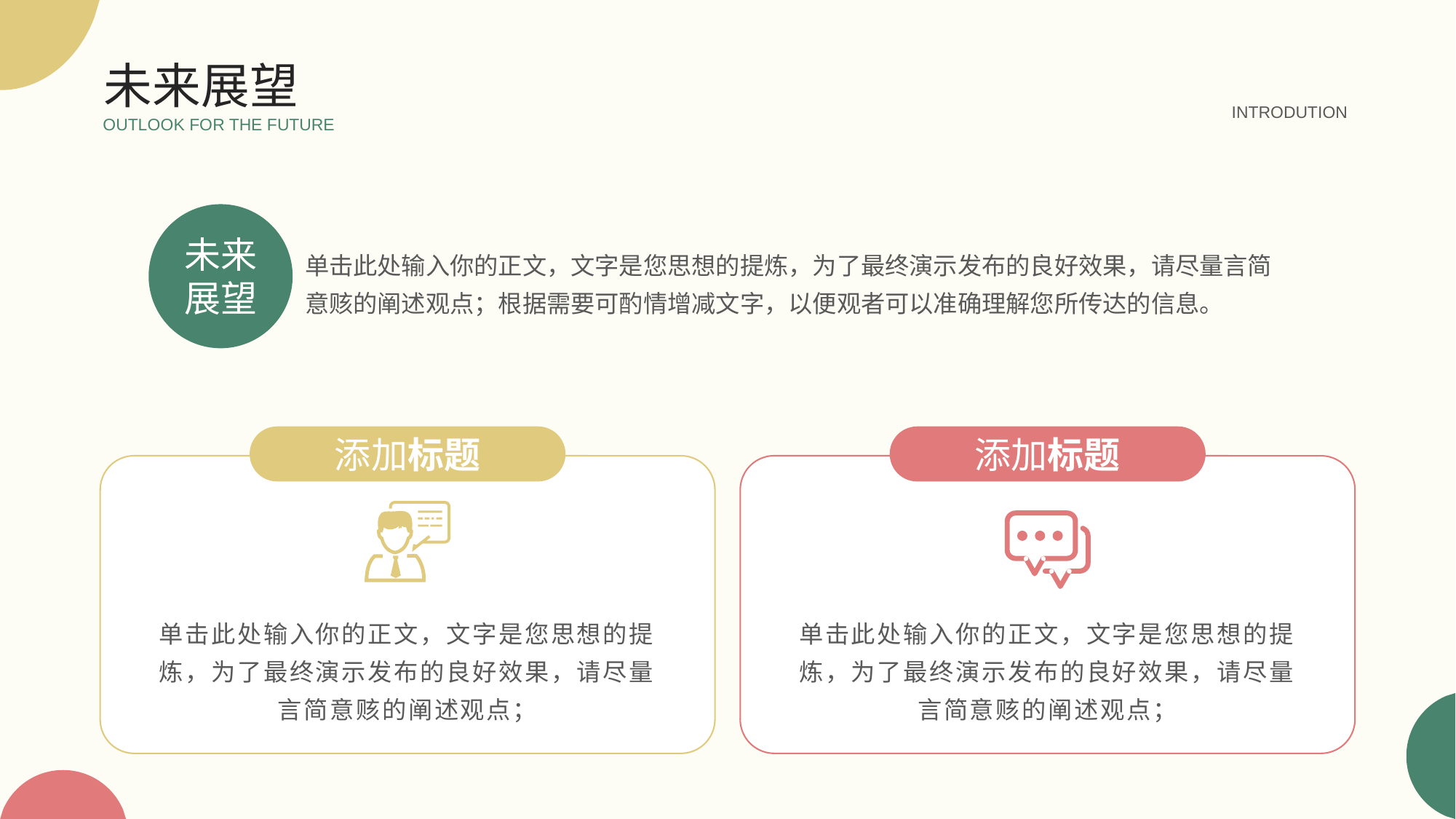

未来展望
INTRODUTION
OUTLOOK FOR THE FUTURE

未来
展望
单击此处输入你的正文，文字是您思想的提炼，为了最终演示发布的良好效果，请尽量言简意赅的阐述观点；根据需要可酌情增减文字，以便观者可以准确理解您所传达的信息。

添加标题

添加标题

单击此处输入你的正文，文字是您思想的提炼，为了最终演示发布的良好效果，请尽量言简意赅的阐述观点；
单击此处输入你的正文，文字是您思想的提炼，为了最终演示发布的良好效果，请尽量言简意赅的阐述观点；